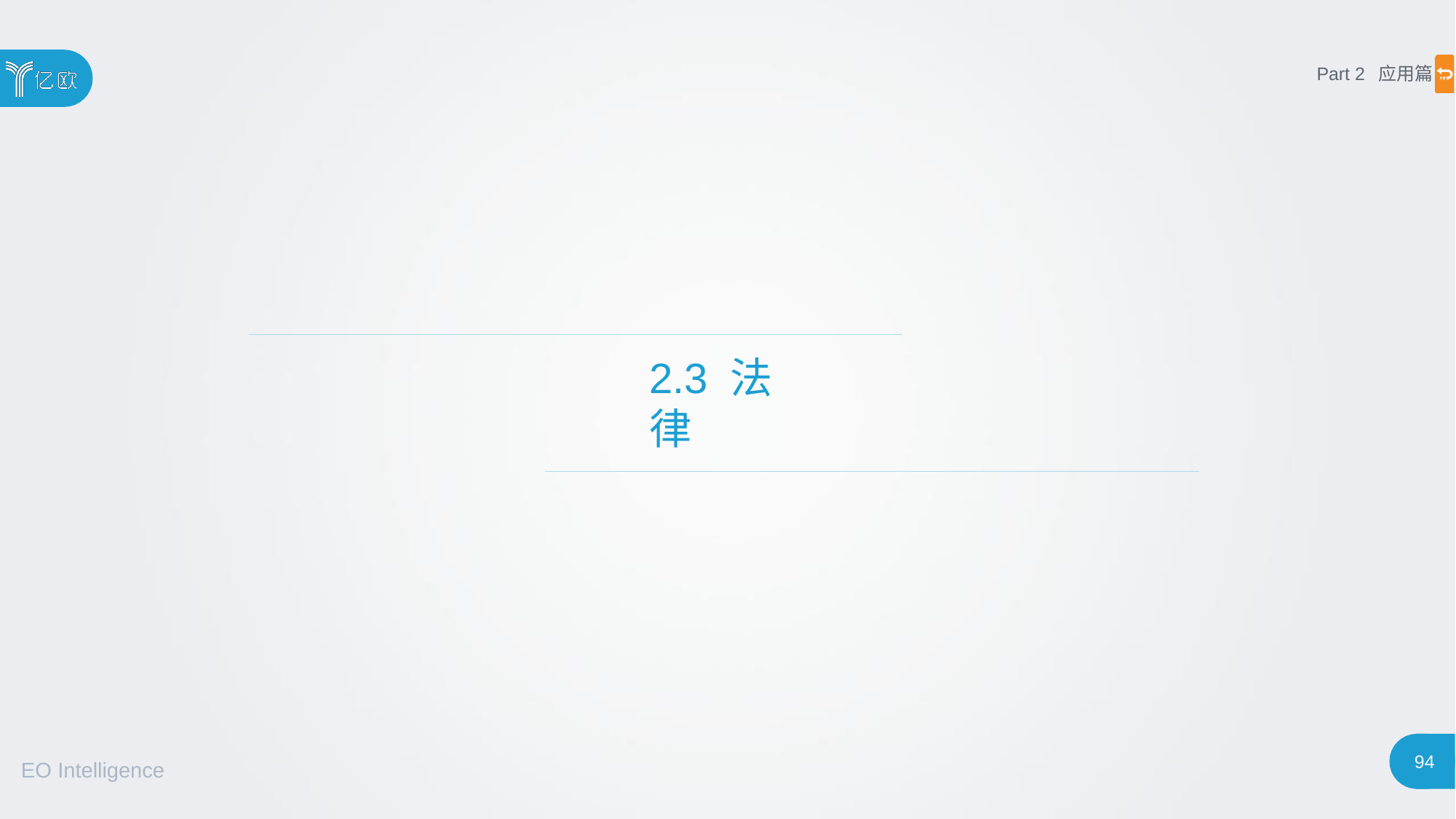

Part 2 应用篇
# 2.3 法律
94
EO Intelligence